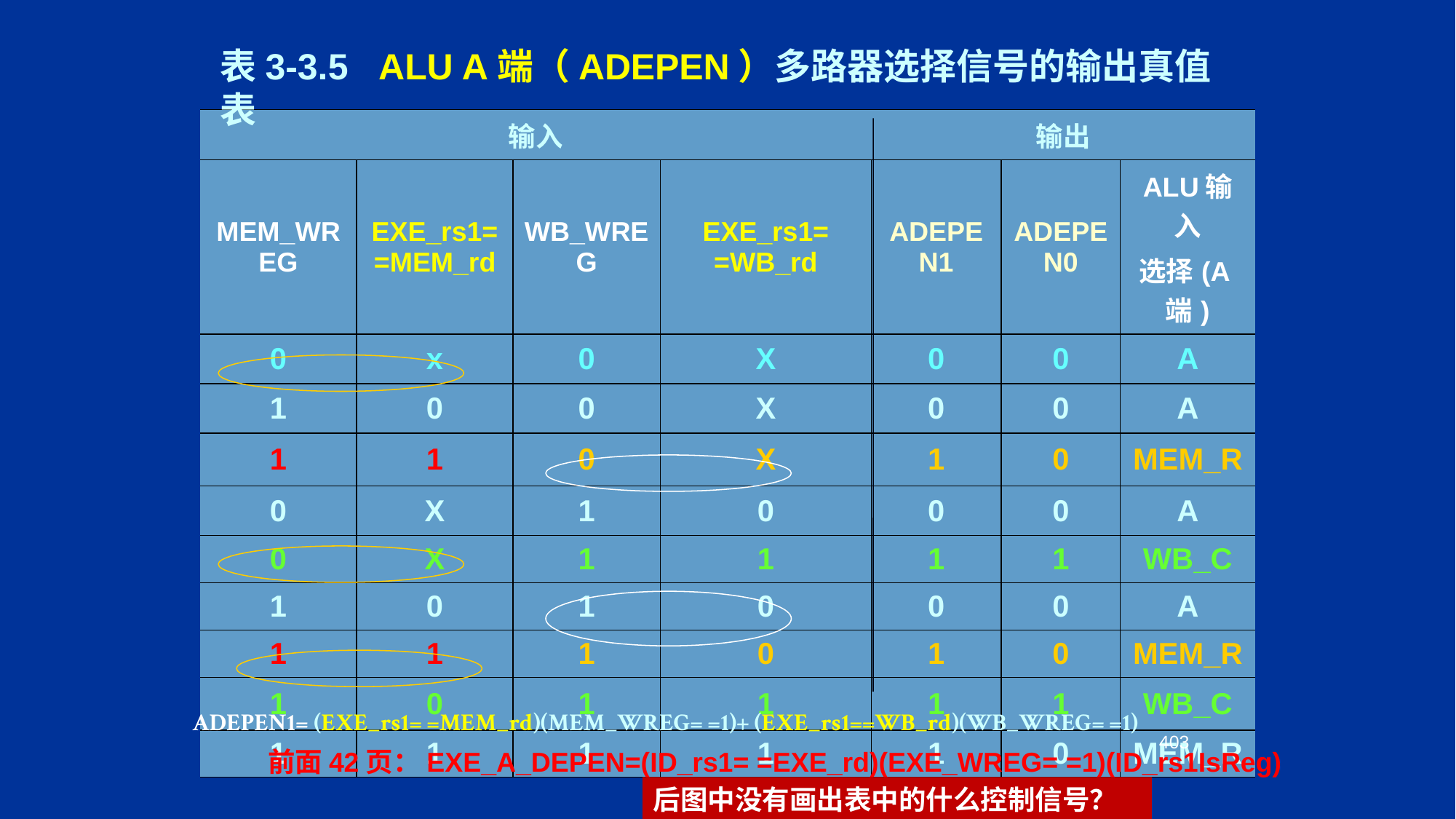

表3-3.5   ALU A端（ADEPEN）多路器选择信号的输出真值表
| 输入 |  |  |  | 输出 |  |  |
| --- | --- | --- | --- | --- | --- | --- |
| MEM\_WREG | EXE\_rs1= =MEM\_rd | WB\_WREG | EXE\_rs1= =WB\_rd | ADEPEN1 | ADEPEN0 | ALU输入 选择(A端) |
| 0 | x | 0 | X | 0 | 0 | A |
| 1 | 0 | 0 | X | 0 | 0 | A |
| 1 | 1 | 0 | X | 1 | 0 | MEM\_R |
| 0 | X | 1 | 0 | 0 | 0 | A |
| 0 | X | 1 | 1 | 1 | 1 | WB\_C |
| 1 | 0 | 1 | 0 | 0 | 0 | A |
| 1 | 1 | 1 | 0 | 1 | 0 | MEM\_R |
| 1 | 0 | 1 | 1 | 1 | 1 | WB\_C |
| 1 | 1 | 1 | 1 | 1 | 0 | MEM\_R |

ADEPEN1= (EXE_rs1= =MEM_rd)(MEM_WREG= =1)+ (EXE_rs1==WB_rd)(WB_WREG= =1)

403
前面42页：EXE_A_DEPEN=(ID_rs1= =EXE_rd)(EXE_WREG= =1)(ID_rs1IsReg)
后图中没有画出表中的什么控制信号？